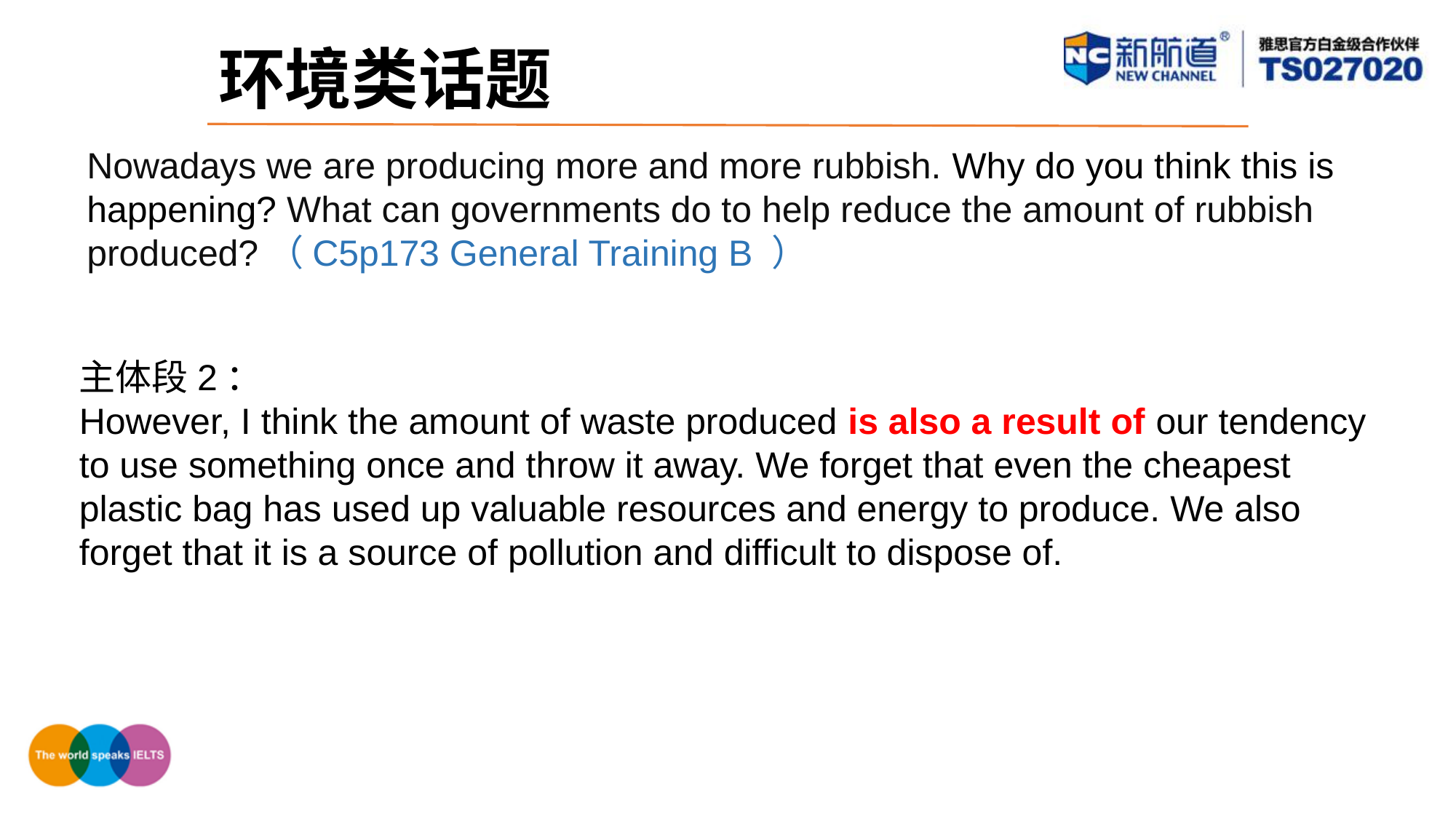

环境类话题
Nowadays we are producing more and more rubbish. Why do you think this is happening? What can governments do to help reduce the amount of rubbish produced?（C5p173 General Training B ）
主体段2：
However, I think the amount of waste produced is also a result of our tendency to use something once and throw it away. We forget that even the cheapest plastic bag has used up valuable resources and energy to produce. We also forget that it is a source of pollution and difficult to dispose of.